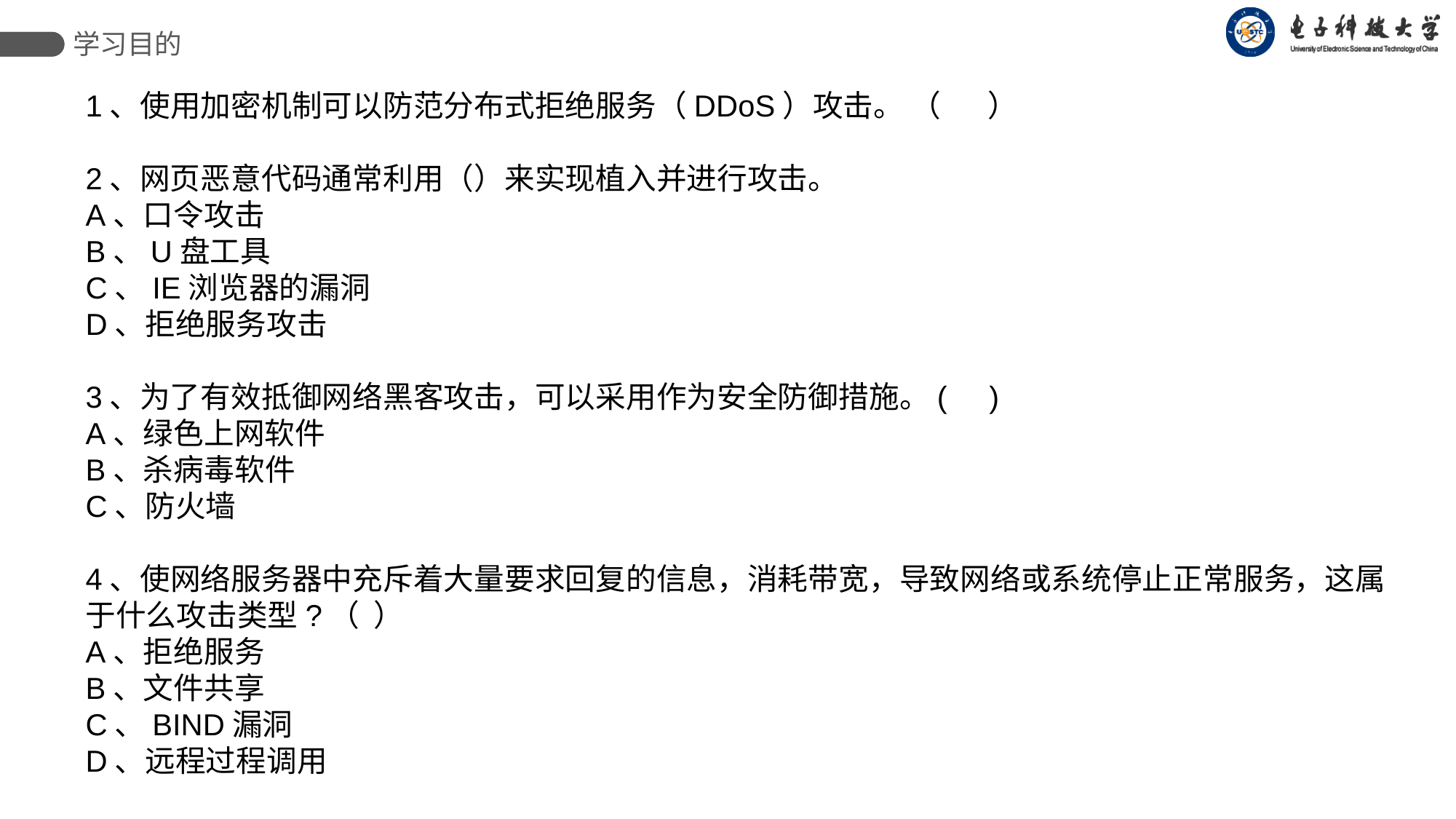

学习目的
1、使用加密机制可以防范分布式拒绝服务（DDoS）攻击。 （       ）

2、网页恶意代码通常利用（）来实现植入并进行攻击。
A、口令攻击
B、U盘工具
C、IE浏览器的漏洞
D、拒绝服务攻击

3、为了有效抵御网络黑客攻击，可以采用作为安全防御措施。(     )
A、绿色上网软件
B、杀病毒软件
C、防火墙

4、使网络服务器中充斥着大量要求回复的信息，消耗带宽，导致网络或系统停止正常服务，这属于什么攻击类型?（  ）
A、拒绝服务
B、文件共享
C、BIND漏洞
D、远程过程调用